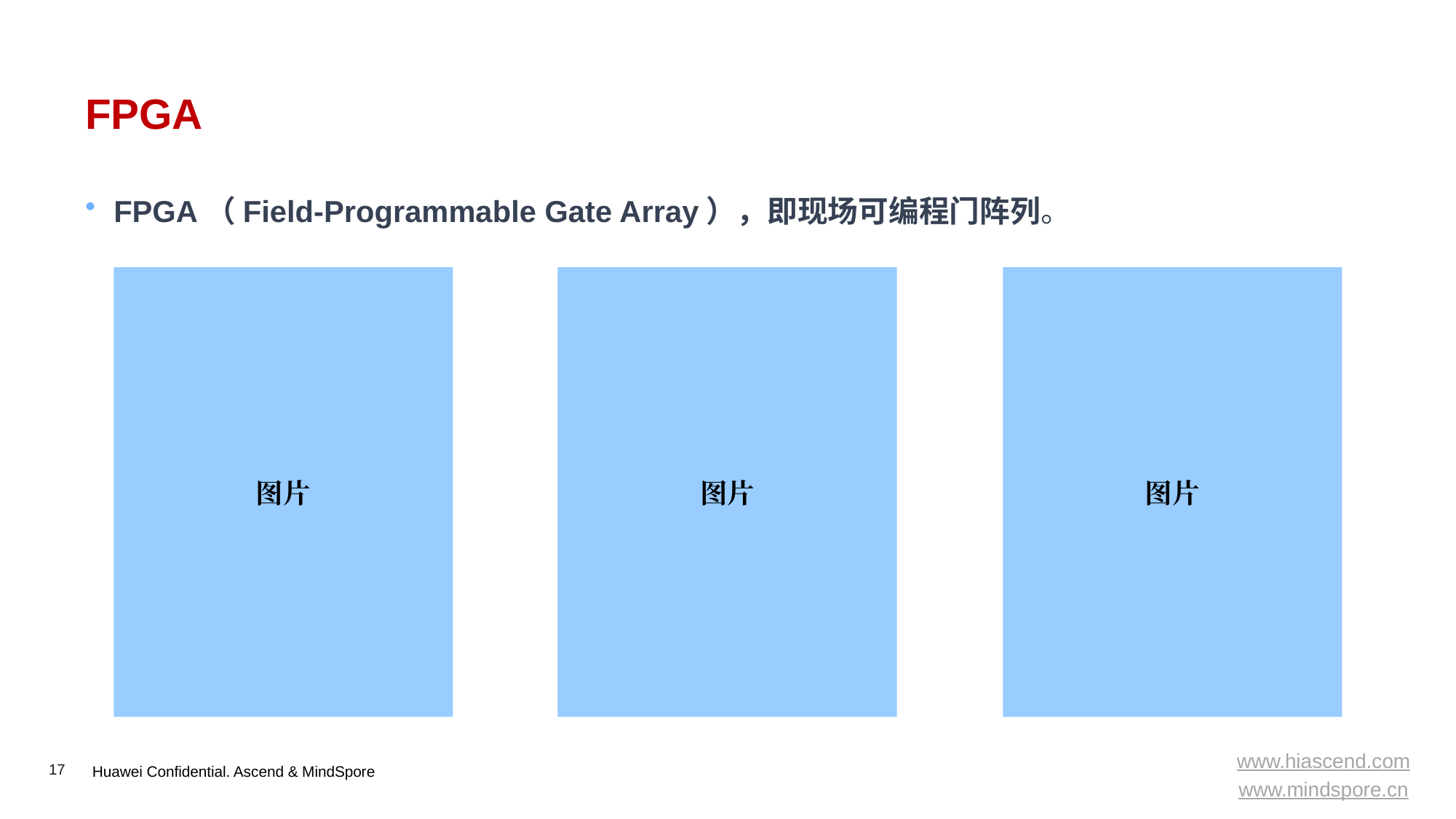

# FPGA
FPGA（Field-Programmable Gate Array），即现场可编程门阵列。
图片
图片
图片